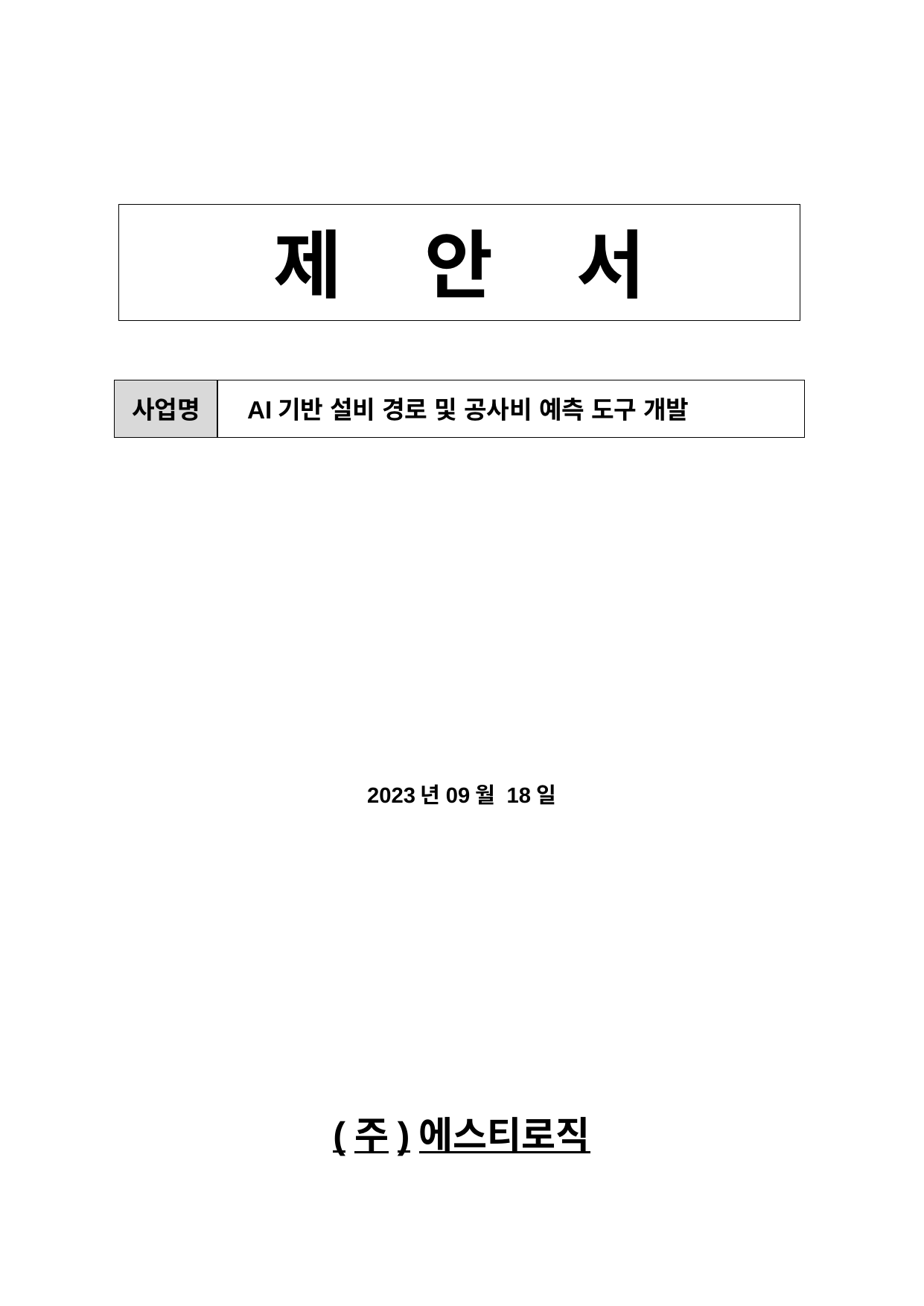

제    안    서

사업명      AI기반 설비 경로 및 공사비 예측 도구 개발
2023년09월 18일
(주)에스티로직